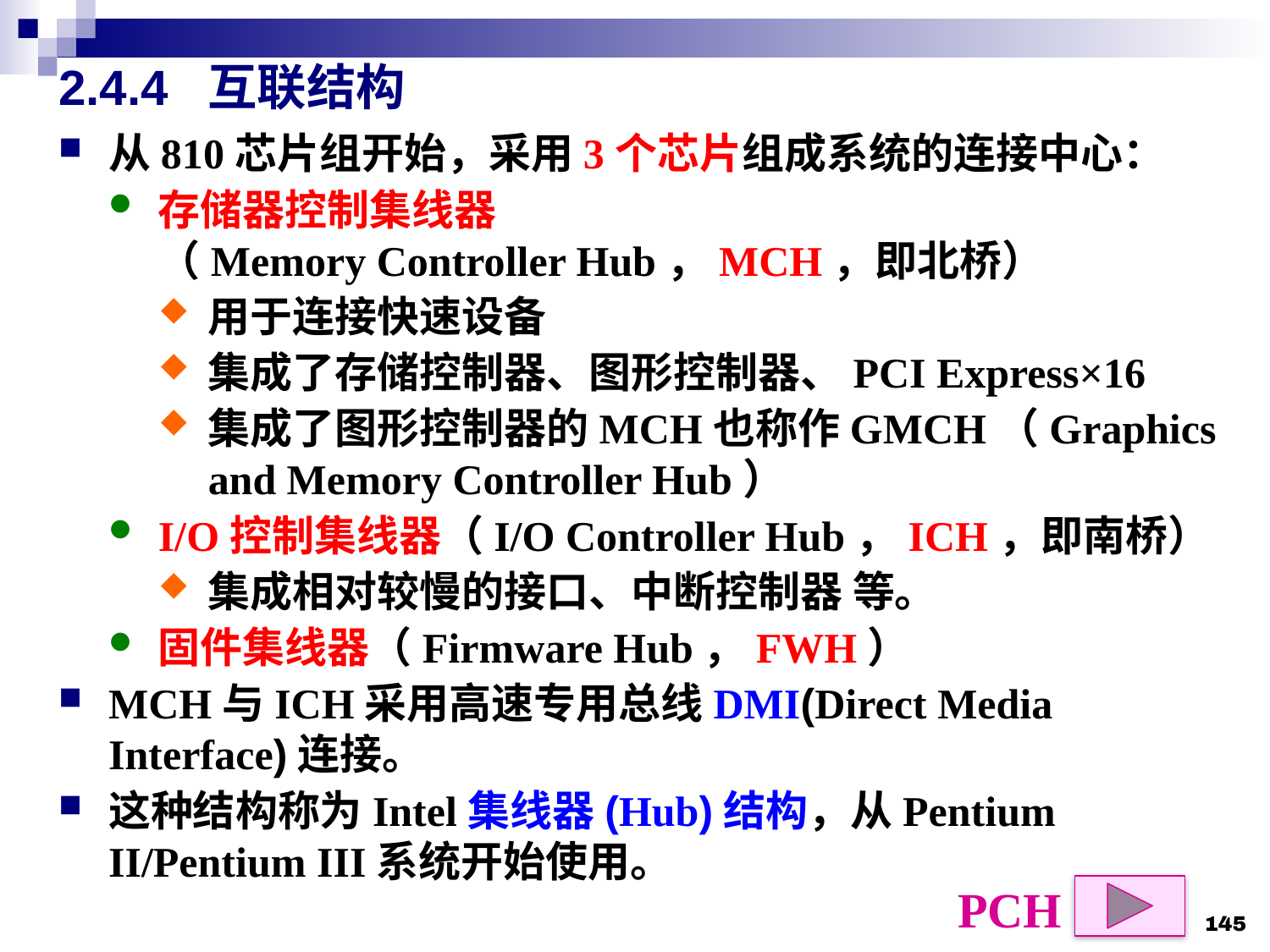

# 2.4.4  互联结构
从810芯片组开始，采用3个芯片组成系统的连接中心：
存储器控制集线器
（Memory Controller Hub，MCH，即北桥）
用于连接快速设备
集成了存储控制器、图形控制器、PCI Express×16
集成了图形控制器的MCH也称作GMCH（Graphics and Memory Controller Hub）
I/O控制集线器（I/O Controller Hub，ICH，即南桥）
集成相对较慢的接口、中断控制器 等。
固件集线器（Firmware Hub，FWH）
MCH与ICH采用高速专用总线DMI(Direct Media Interface)连接。
这种结构称为Intel集线器(Hub)结构，从Pentium II/Pentium III系统开始使用。
PCH

145